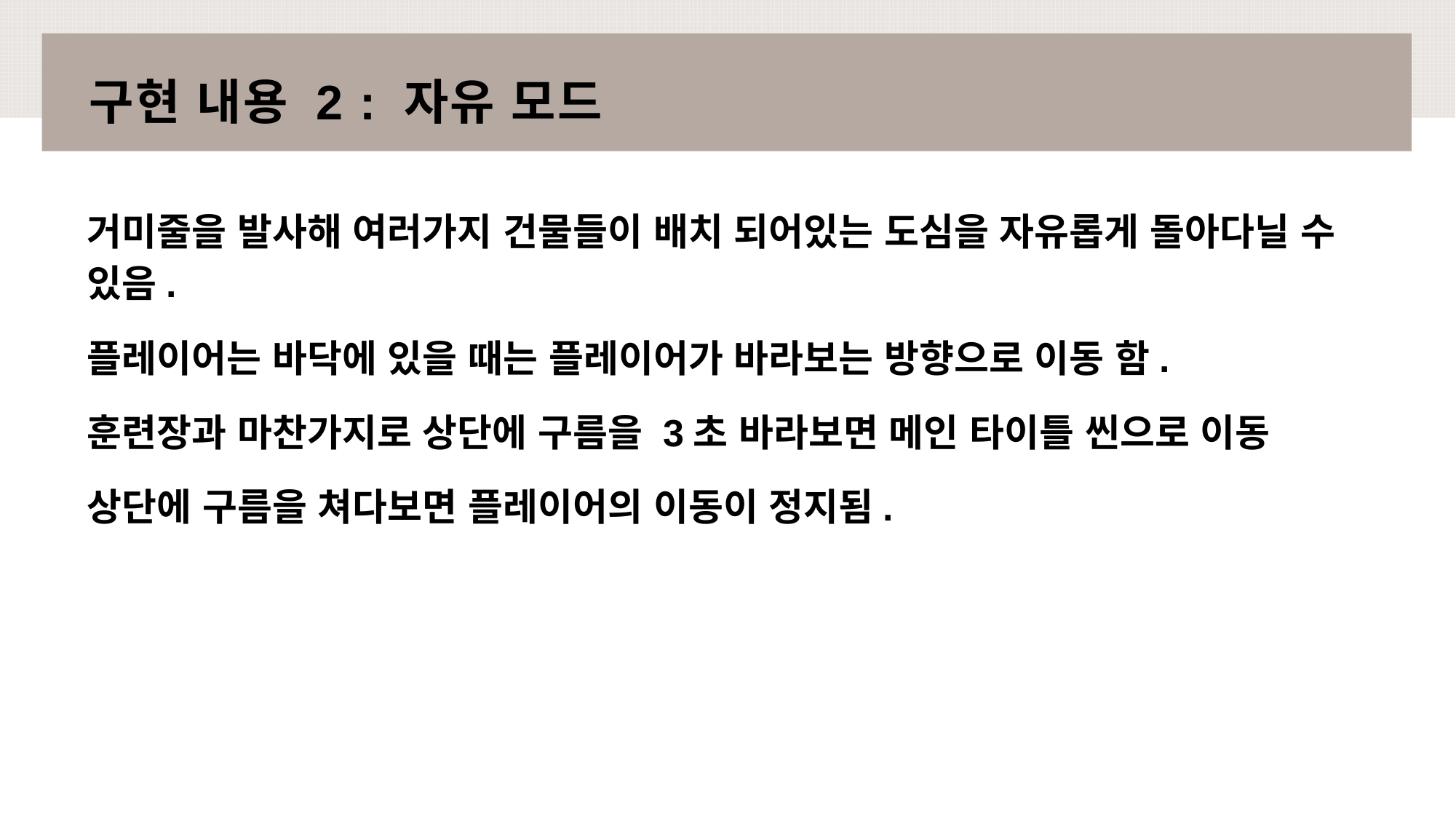

# 구현 내용 2 : 자유 모드
거미줄을 발사해 여러가지 건물들이 배치 되어있는 도심을 자유롭게 돌아다닐 수 있음.
플레이어는 바닥에 있을 때는 플레이어가 바라보는 방향으로 이동 함.
훈련장과 마찬가지로 상단에 구름을 3초 바라보면 메인 타이틀 씬으로 이동
상단에 구름을 쳐다보면 플레이어의 이동이 정지됨.